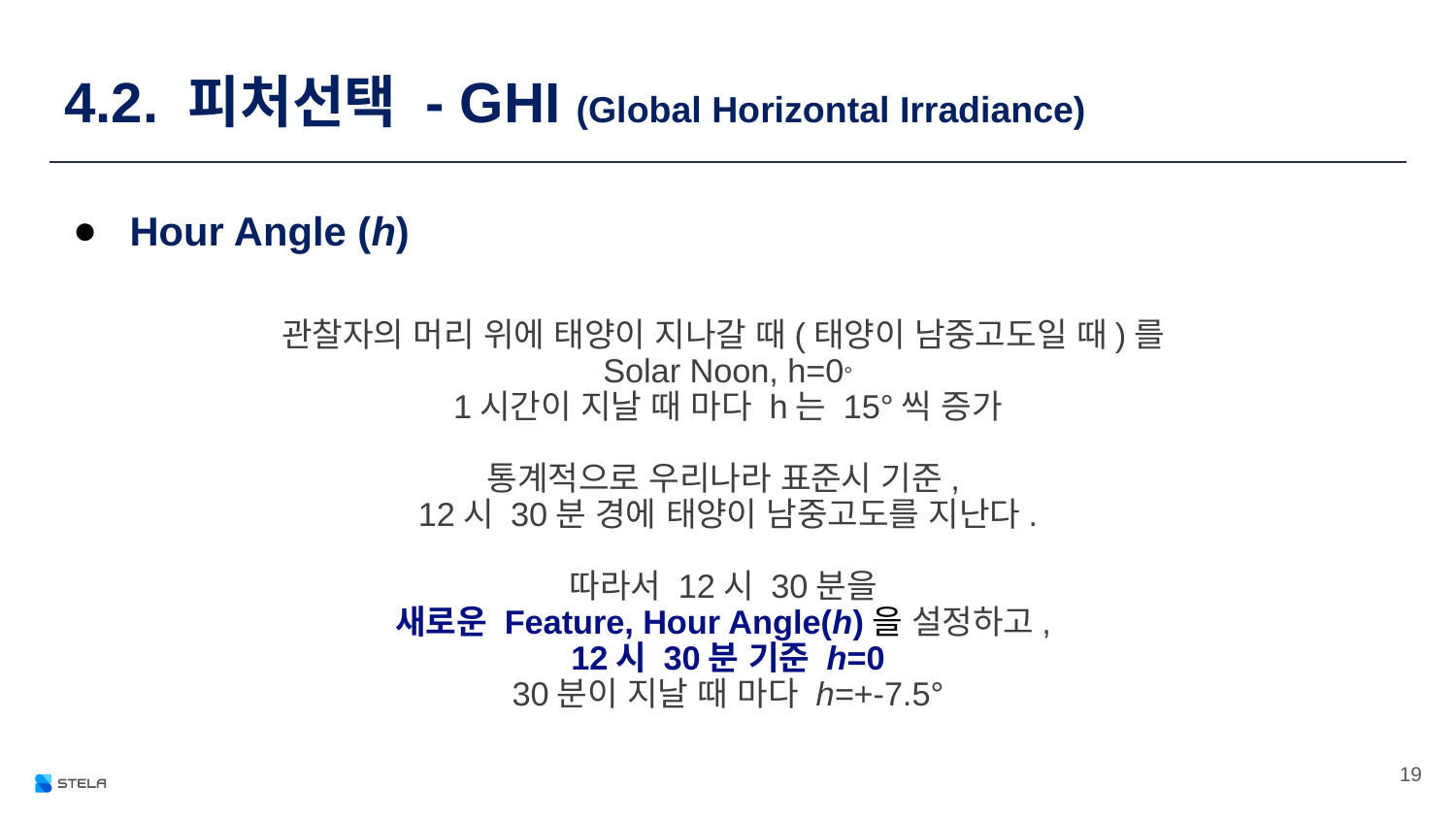

4.2. 피처선택 - GHI (Global Horizontal Irradiance)
# Hour Angle (h)
관찰자의 머리 위에 태양이 지나갈 때(태양이 남중고도일 때)를
Solar Noon, h=0°
1시간이 지날 때 마다 h는 15°씩 증가

통계적으로 우리나라 표준시 기준,
12시 30분 경에 태양이 남중고도를 지난다.

따라서 12시 30분을
새로운 Feature, Hour Angle(h)을 설정하고,
12시 30분 기준 h=0
30분이 지날 때 마다 h=+-7.5°
19